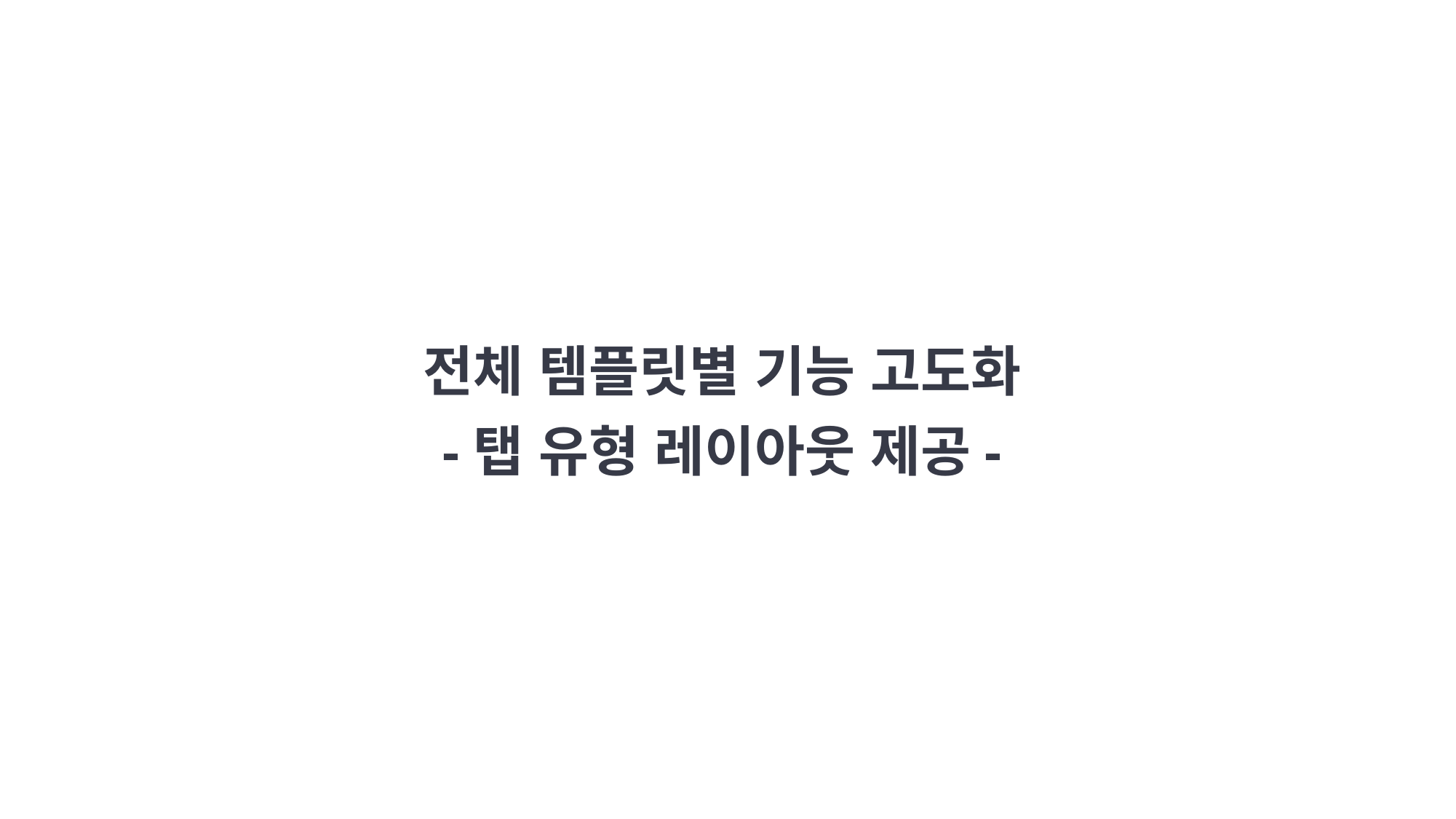

전체 템플릿별 기능 고도화
-탭 유형 레이아웃 제공-